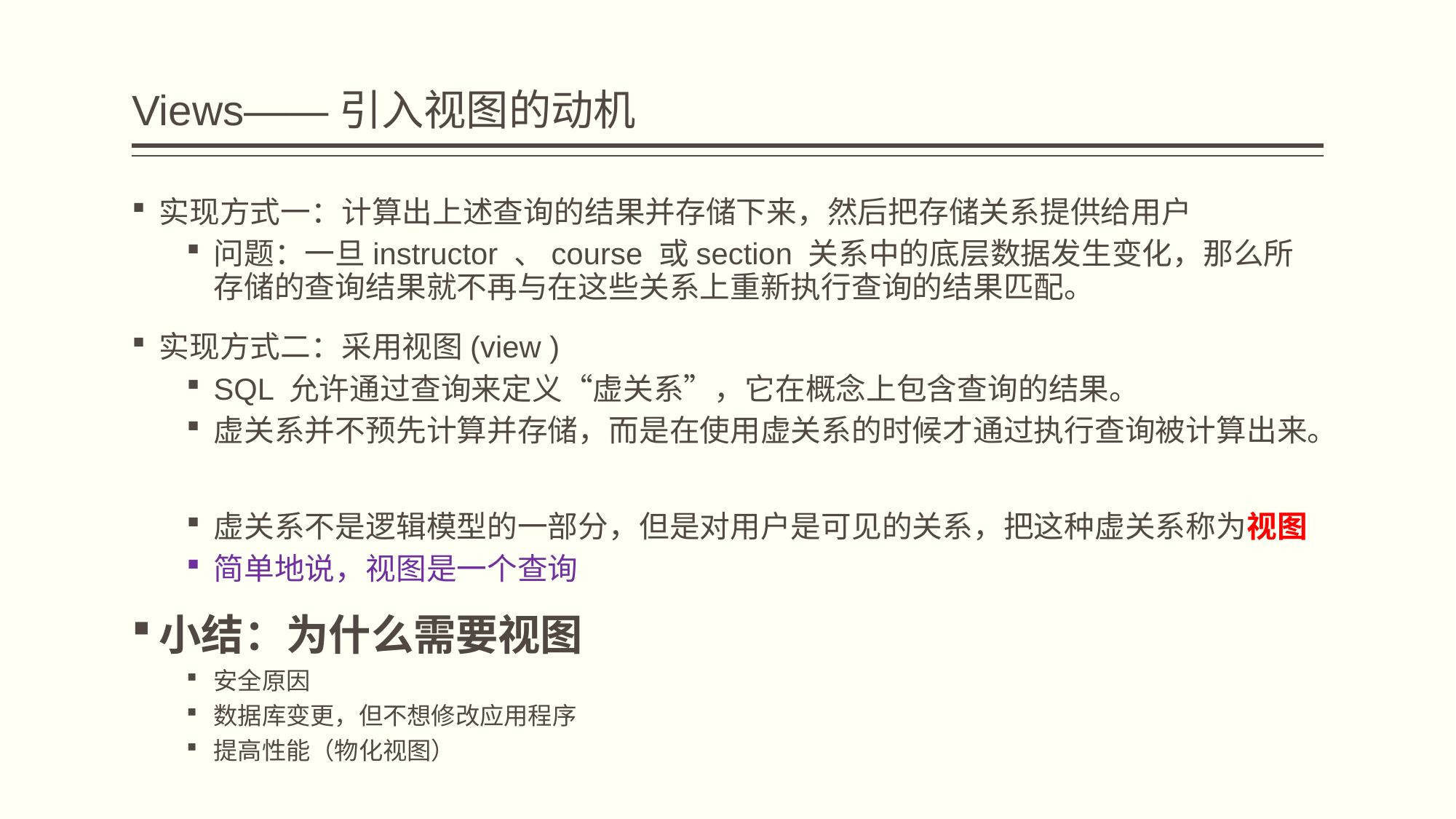

# Views——引入视图的动机
实现方式一：计算出上述查询的结果并存储下来，然后把存储关系提供给用户
问题：一旦instructor 、course 或section 关系中的底层数据发生变化，那么所存储的查询结果就不再与在这些关系上重新执行查询的结果匹配。
实现方式二：采用视图(view )
SQL 允许通过查询来定义“虚关系”，它在概念上包含查询的结果。
虚关系并不预先计算并存储，而是在使用虚关系的时候才通过执行查询被计算出来。

虚关系不是逻辑模型的一部分，但是对用户是可见的关系，把这种虚关系称为视图
简单地说，视图是一个查询
小结：为什么需要视图
安全原因
数据库变更，但不想修改应用程序
提高性能（物化视图）